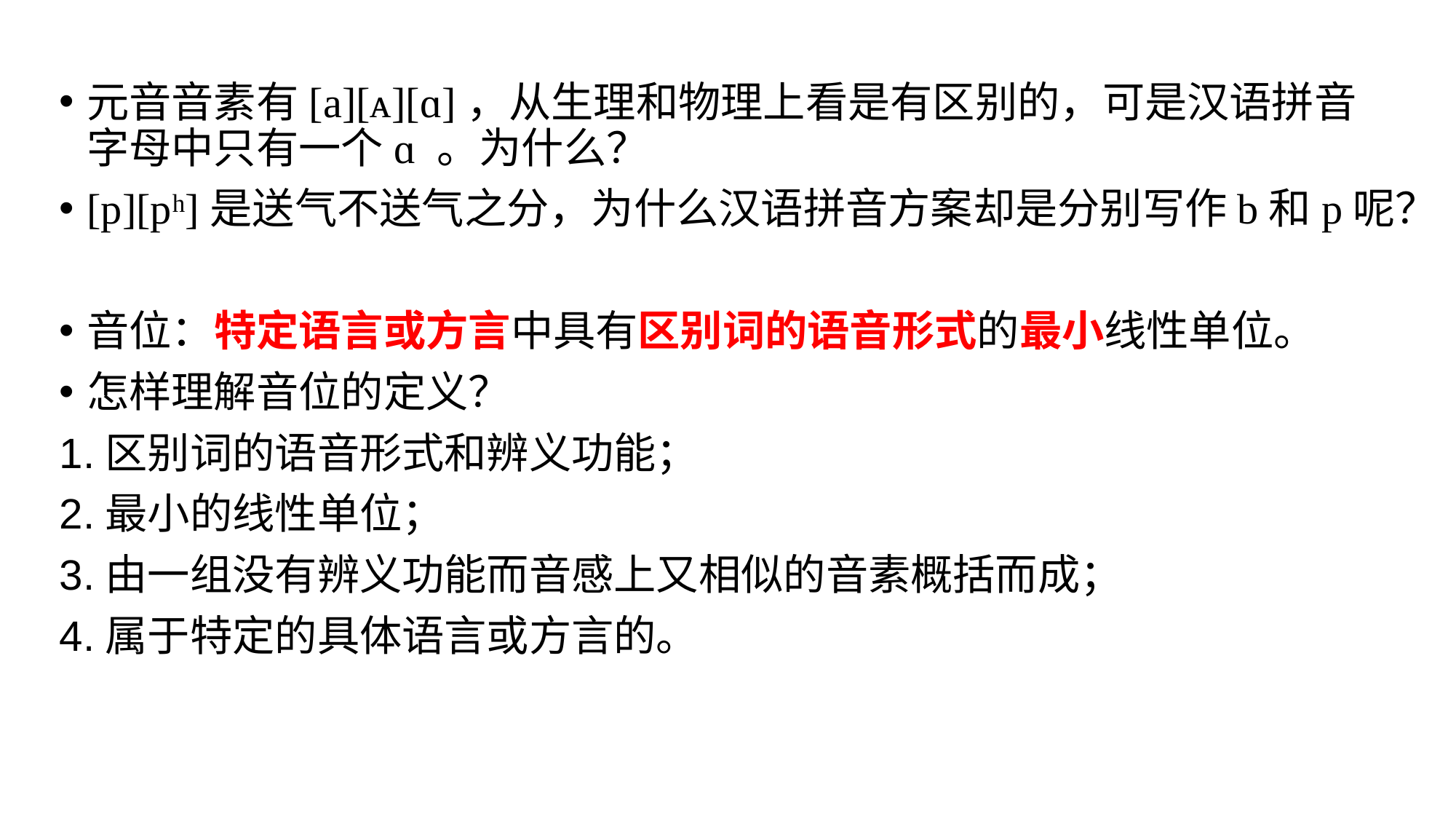

元音音素有[a][ᴀ][ɑ]，从生理和物理上看是有区别的，可是汉语拼音字母中只有一个ɑ 。为什么？
[p][pʰ]是送气不送气之分，为什么汉语拼音方案却是分别写作b和p呢？

音位：特定语言或方言中具有区别词的语音形式的最小线性单位。
怎样理解音位的定义？
1.区别词的语音形式和辨义功能；
2.最小的线性单位；
3.由一组没有辨义功能而音感上又相似的音素概括而成；
4.属于特定的具体语言或方言的。